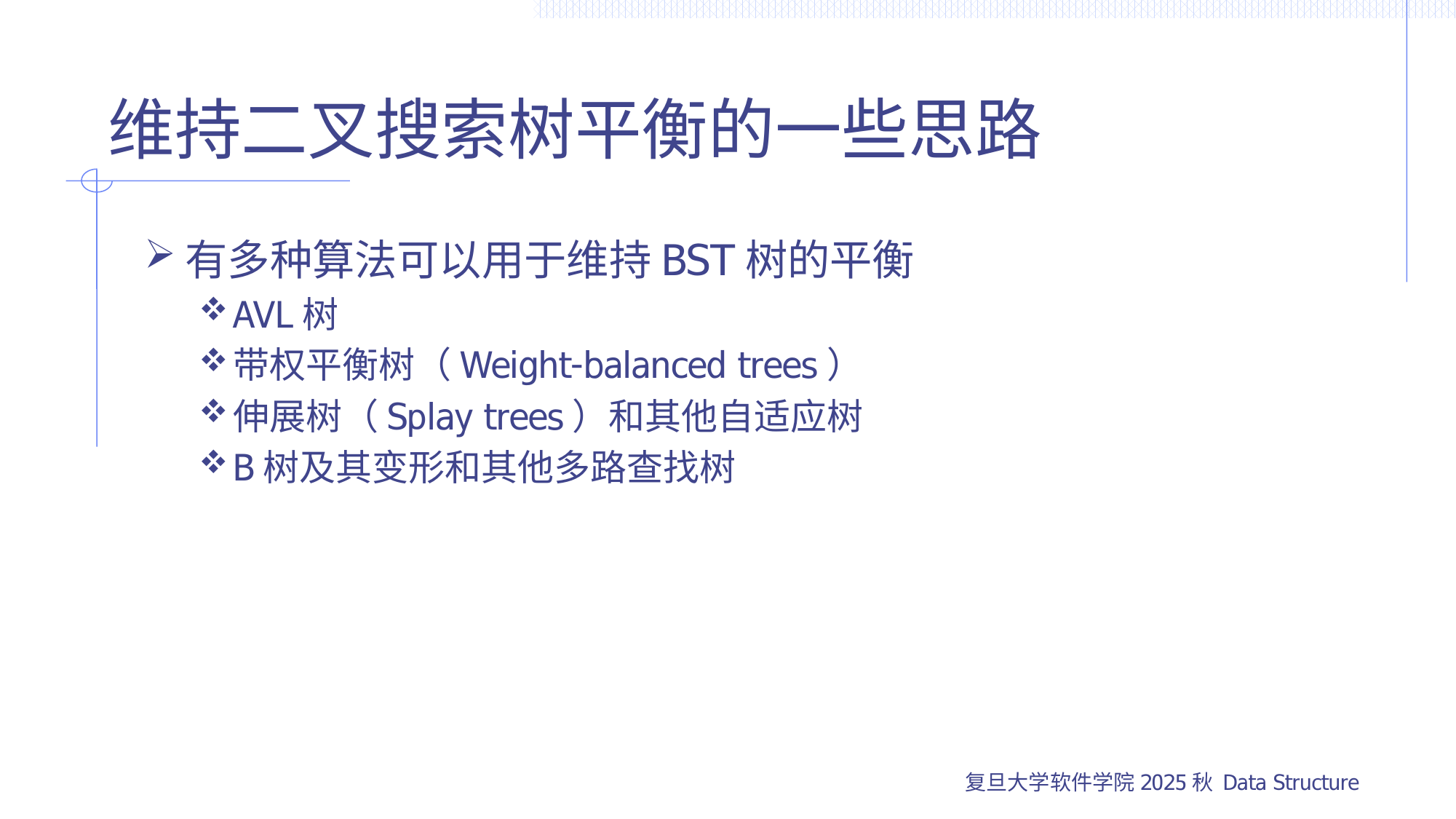

# 维持二叉搜索树平衡的一些思路
有多种算法可以用于维持BST树的平衡
AVL树
带权平衡树（Weight-balanced trees）
伸展树（Splay trees）和其他自适应树
B树及其变形和其他多路查找树